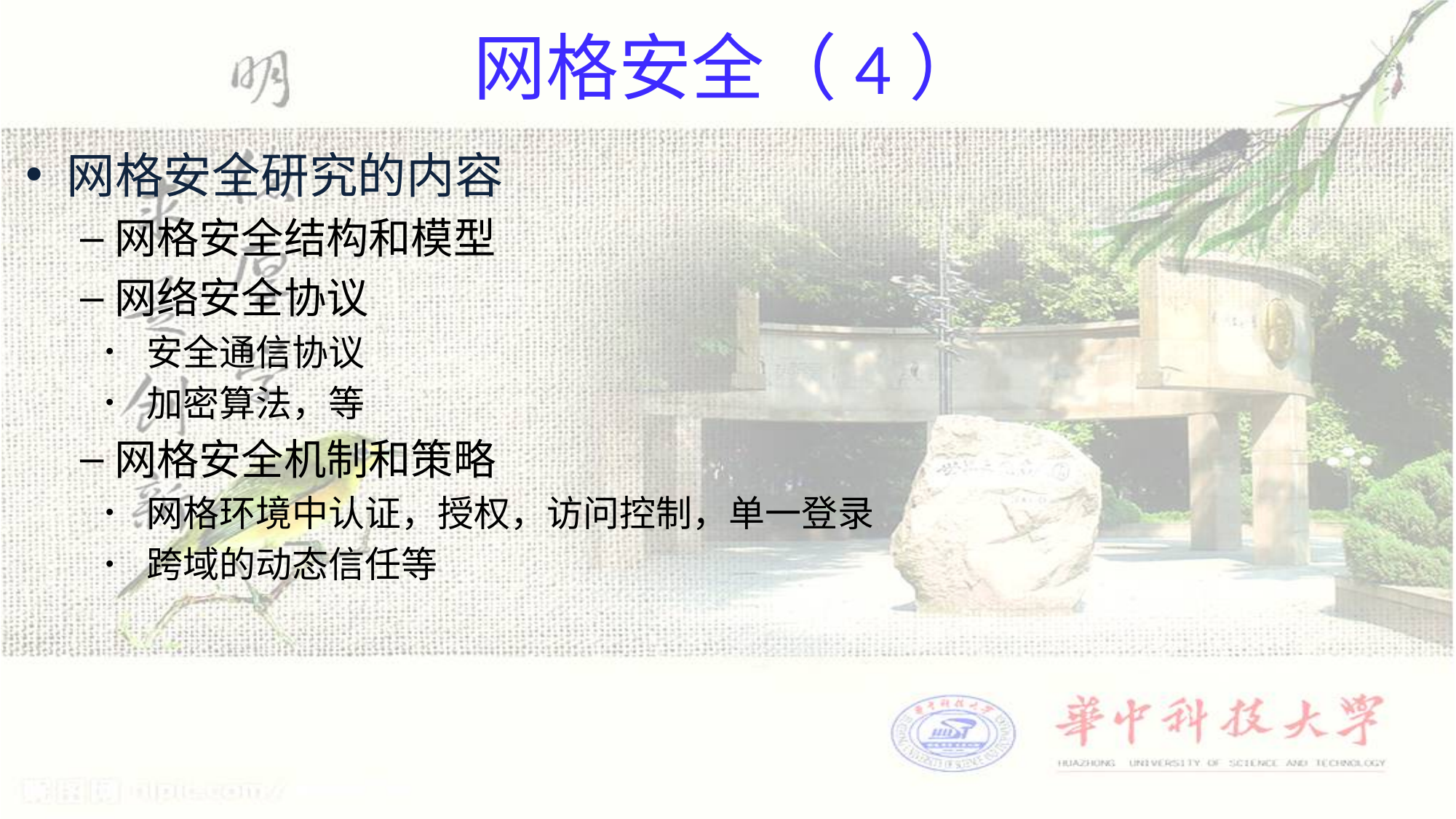

# 网格安全（4）
网格安全研究的内容
网格安全结构和模型
网络安全协议
安全通信协议
加密算法，等
网格安全机制和策略
网格环境中认证，授权，访问控制，单一登录
跨域的动态信任等